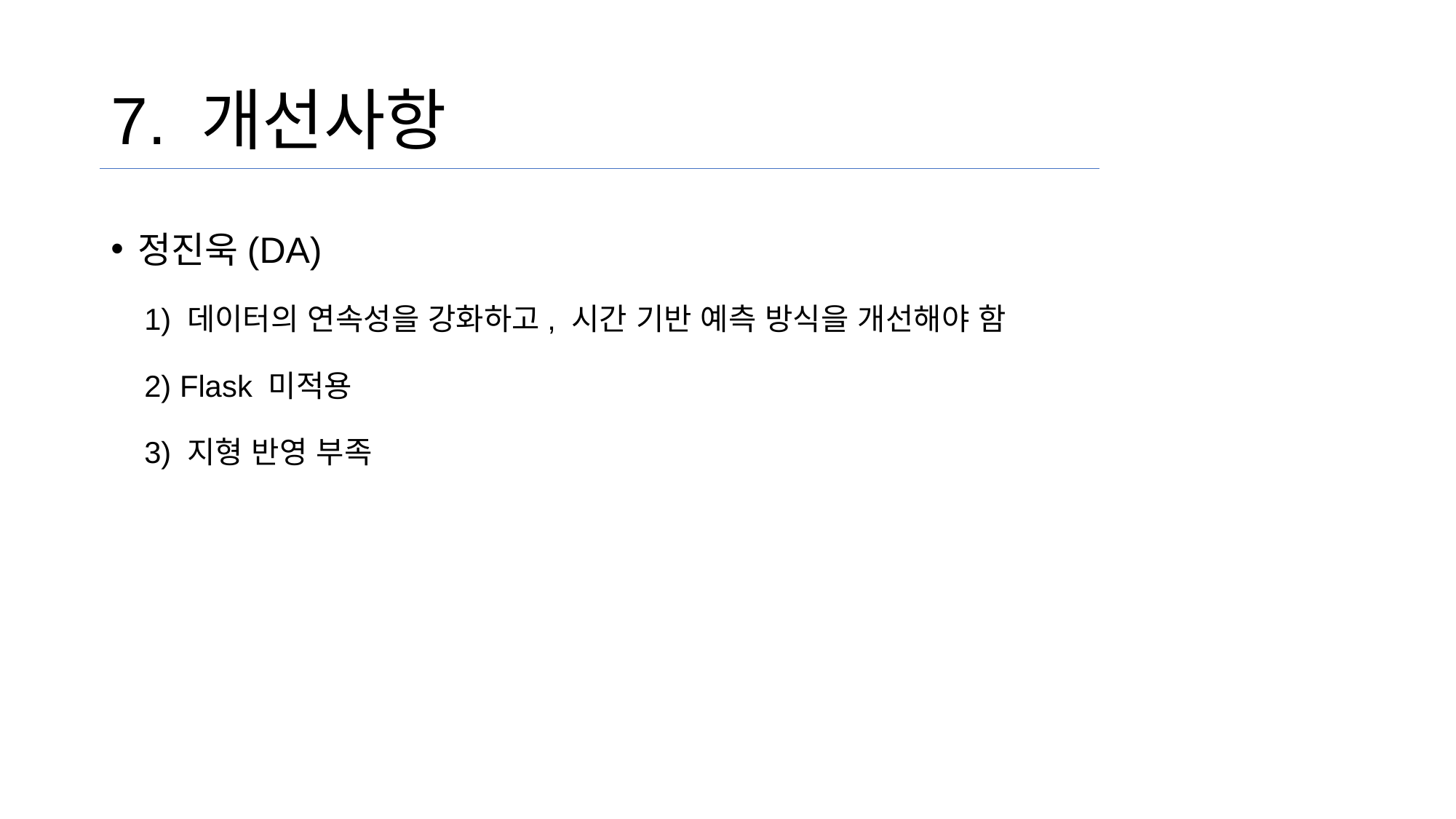

# 7. 개선사항
정진욱(DA)
1) 데이터의 연속성을 강화하고, 시간 기반 예측 방식을 개선해야 함
2) Flask 미적용
3) 지형 반영 부족